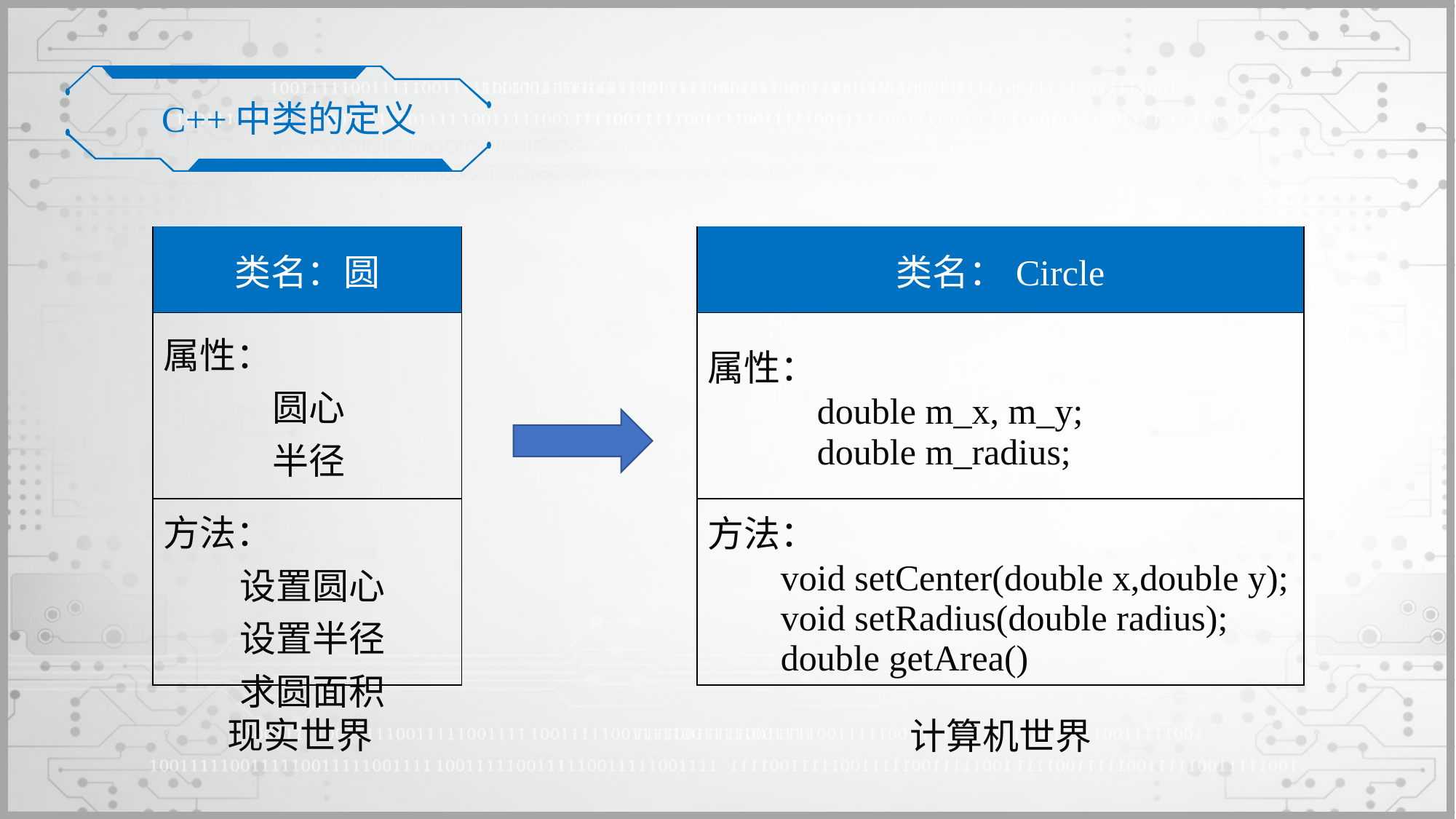

C++中类的定义
| 类名：圆 |
| --- |
| 属性： 圆心 半径 |
| 方法： 设置圆心 设置半径 求圆面积 |
| 类名：Circle |
| --- |
| 属性： double m\_x, m\_y; double m\_radius; |
| 方法： void setCenter(double x,double y); void setRadius(double radius); double getArea() |

现实世界
计算机世界